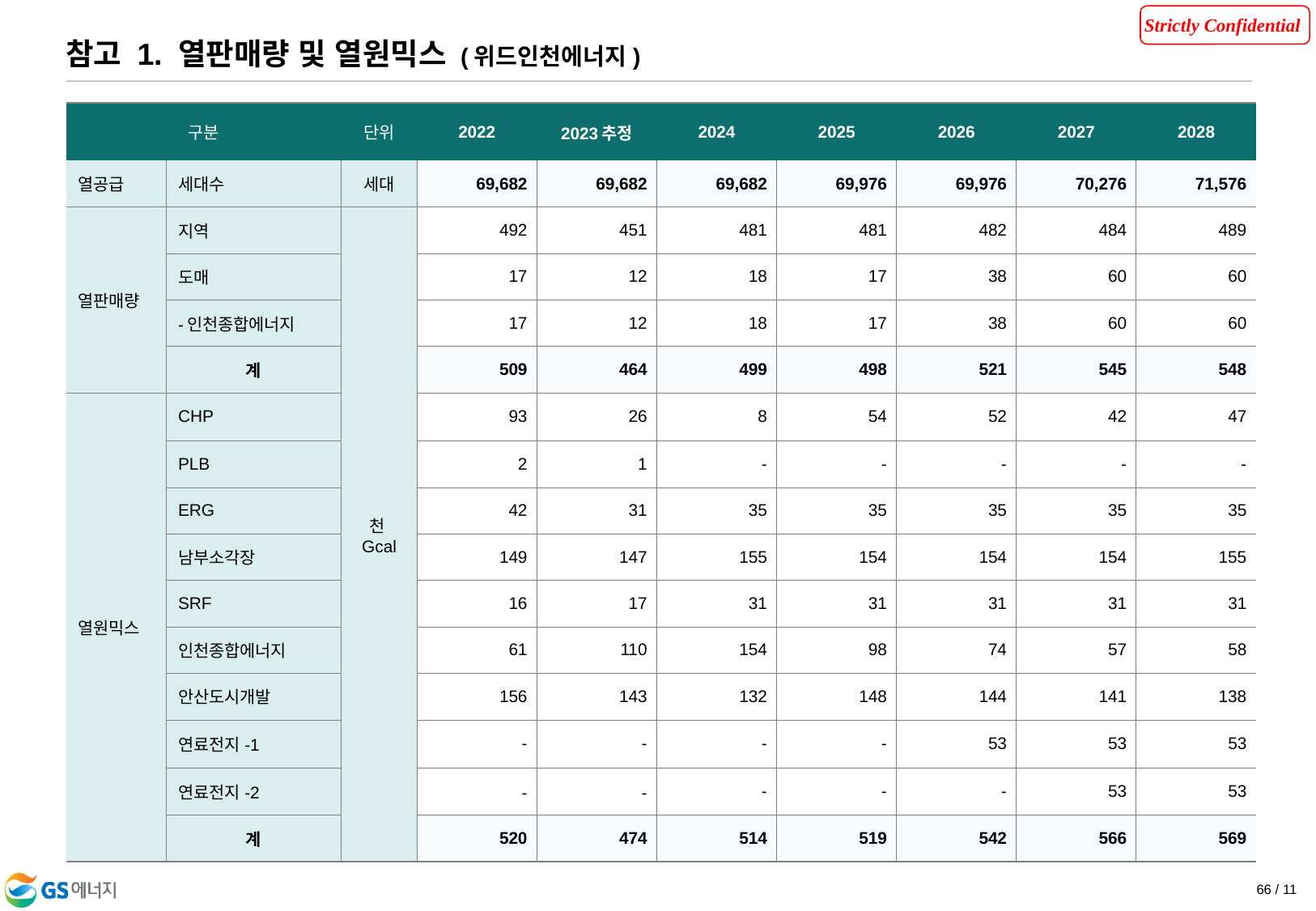

참고 1. 열판매량 및 열원믹스 (위드인천에너지)
| 구분 |  | 단위 | 2022 | 2023추정 | 2024 | 2025 | 2026 | 2027 | 2028 |
| --- | --- | --- | --- | --- | --- | --- | --- | --- | --- |
| 열공급 | 세대수 | 세대 | 69,682 | 69,682 | 69,682 | 69,976 | 69,976 | 70,276 | 71,576 |
| 열판매량 | 지역 | 천Gcal | 492 | 451 | 481 | 481 | 482 | 484 | 489 |
|  | 도매 |  | 17 | 12 | 18 | 17 | 38 | 60 | 60 |
|  | -인천종합에너지 |  | 17 | 12 | 18 | 17 | 38 | 60 | 60 |
|  | 계 |  | 509 | 464 | 499 | 498 | 521 | 545 | 548 |
| 열원믹스 | CHP |  | 93 | 26 | 8 | 54 | 52 | 42 | 47 |
|  | PLB |  | 2 | 1 | - | - | - | - | - |
|  | ERG |  | 42 | 31 | 35 | 35 | 35 | 35 | 35 |
|  | 남부소각장 |  | 149 | 147 | 155 | 154 | 154 | 154 | 155 |
|  | SRF |  | 16 | 17 | 31 | 31 | 31 | 31 | 31 |
|  | 인천종합에너지 |  | 61 | 110 | 154 | 98 | 74 | 57 | 58 |
|  | 안산도시개발 |  | 156 | 143 | 132 | 148 | 144 | 141 | 138 |
|  | 연료전지-1 |  | - | - | - | - | 53 | 53 | 53 |
|  | 연료전지-2 |  | - | - | - | - | - | 53 | 53 |
|  | 계 |  | 520 | 474 | 514 | 519 | 542 | 566 | 569 |